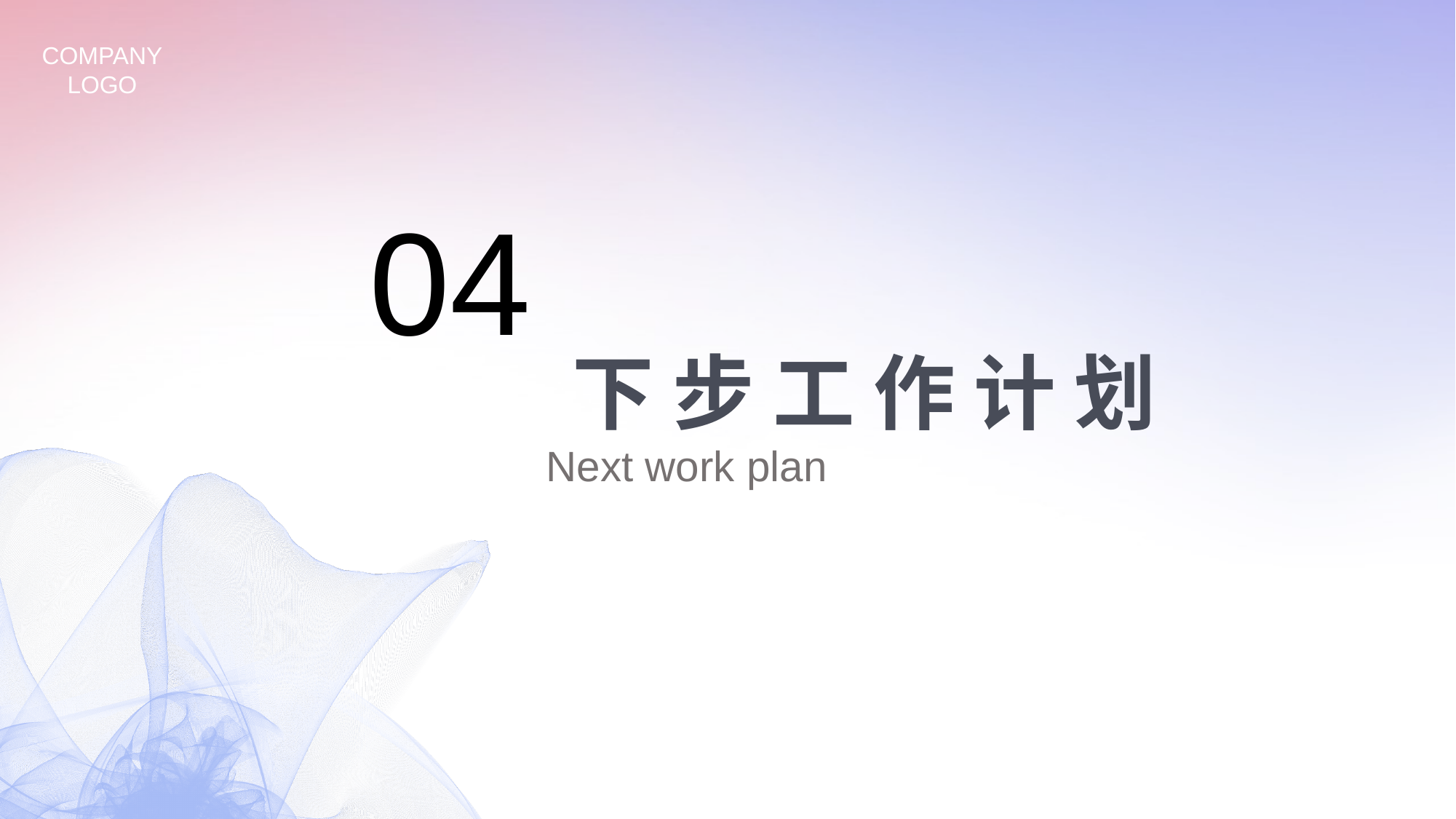

04
下 步 工 作 计 划
Next work plan